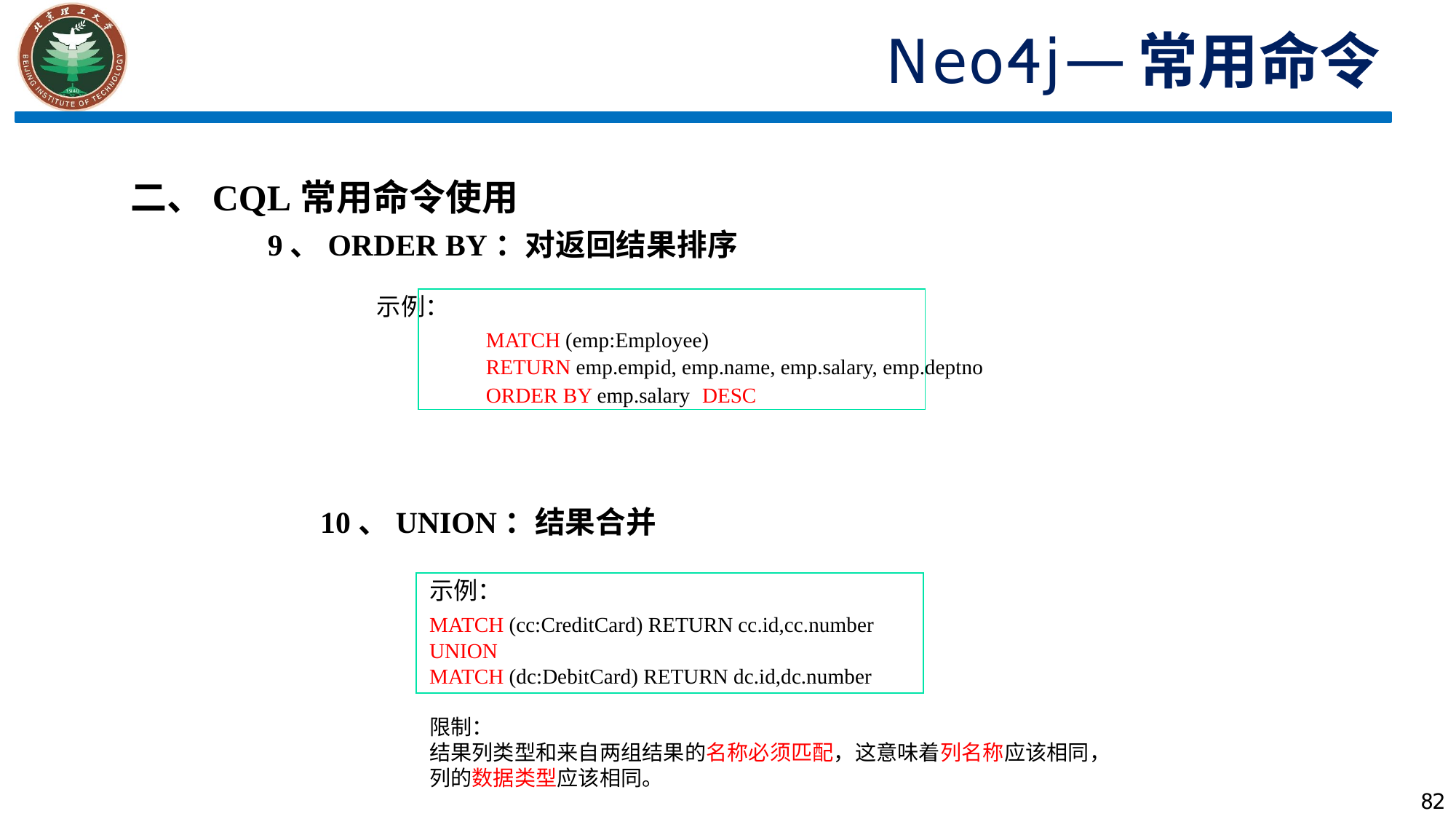

Neo4j—常用命令
二、CQL常用命令使用
9、ORDER BY：对返回结果排序

示例：
	MATCH (emp:Employee)
	RETURN emp.empid, emp.name, emp.salary, emp.deptno
	ORDER BY emp.salary  DESC

10、UNION：结果合并

	示例：
	MATCH (cc:CreditCard) RETURN cc.id,cc.number
	UNION
	MATCH (dc:DebitCard) RETURN dc.id,dc.number

限制：
结果列类型和来自两组结果的名称必须匹配，这意味着列名称应该相同，
列的数据类型应该相同。

82